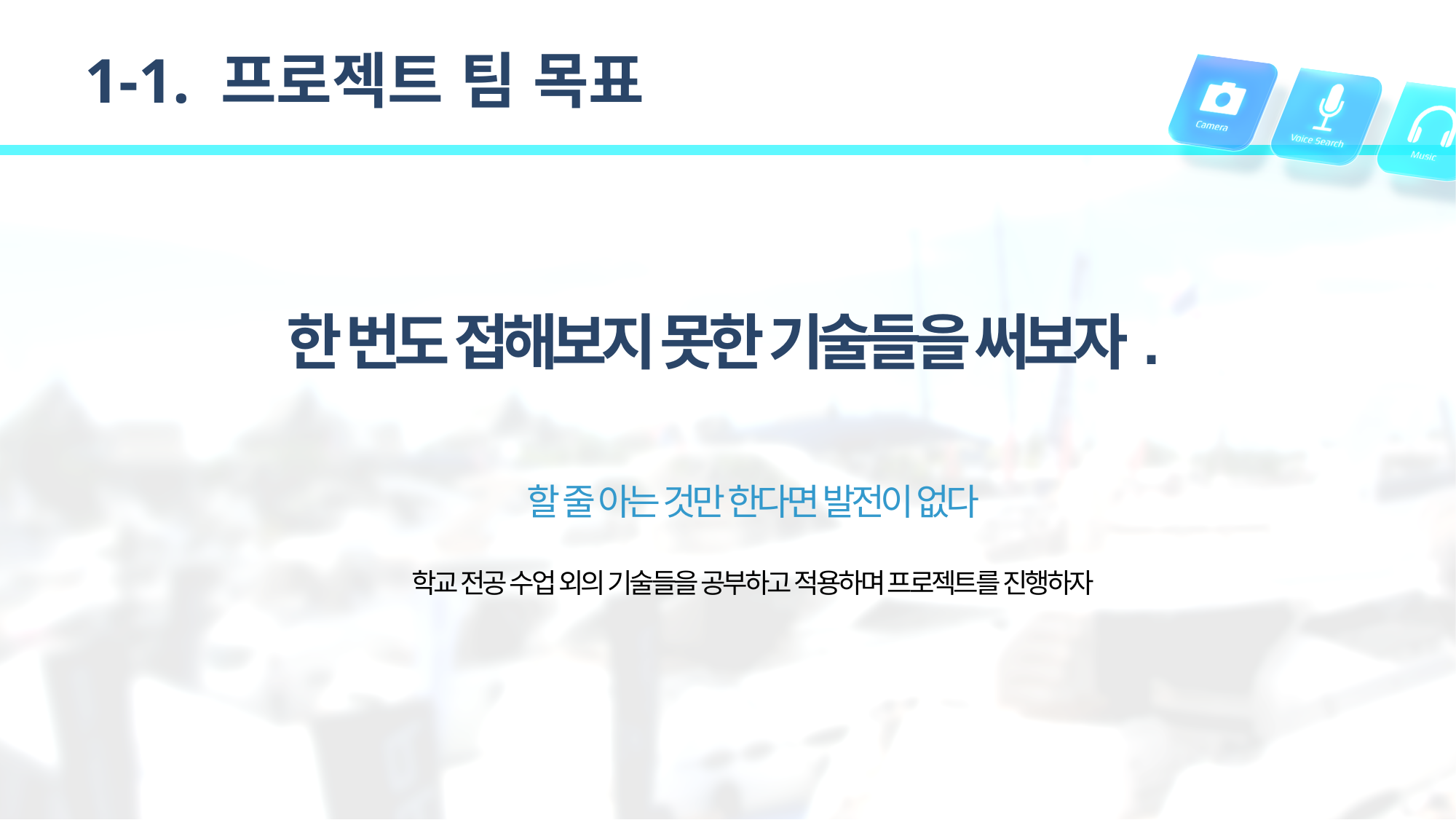

# 1-1. 프로젝트 팀 목표
한 번도 접해보지 못한 기술들을 써보자.
할 줄 아는 것만 한다면 발전이 없다

학교 전공 수업 외의 기술들을 공부하고 적용하며 프로젝트를 진행하자